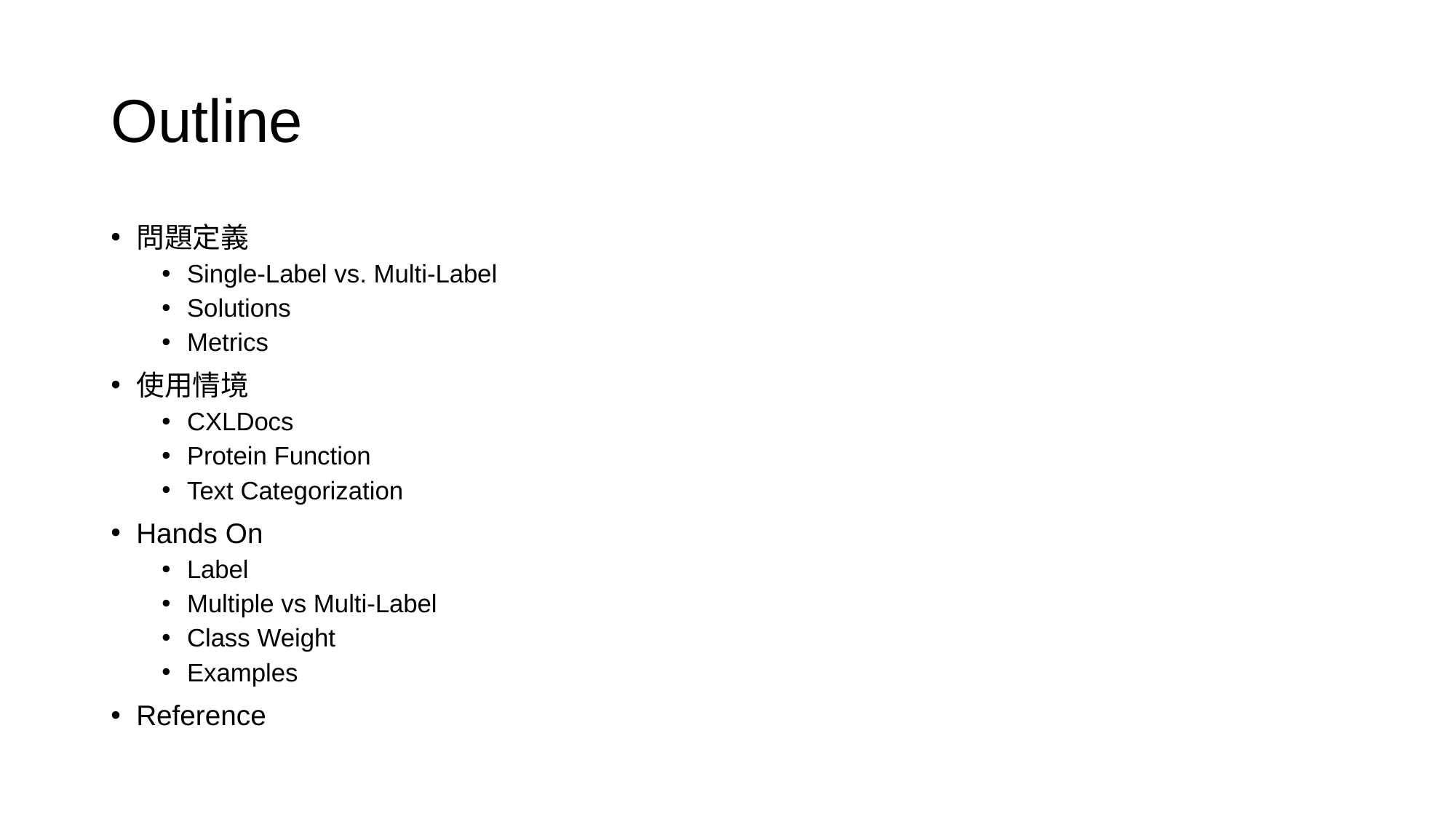

# Outline
問題定義
Single-Label vs. Multi-Label
Solutions
Metrics
使用情境
CXLDocs
Protein Function
Text Categorization
Hands On
Label
Multiple vs Multi-Label
Class Weight
Examples
Reference